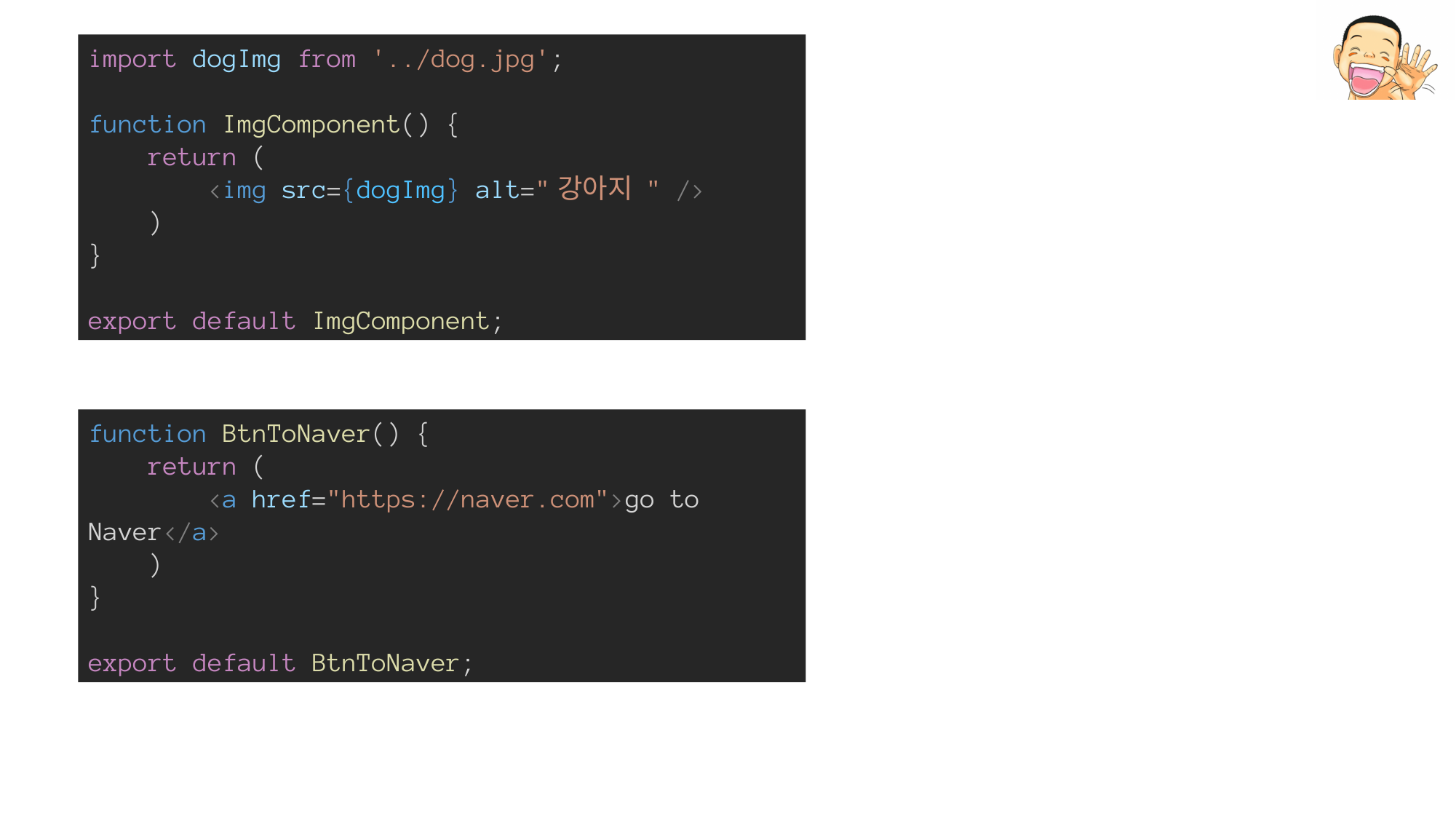

import dogImg from '../dog.jpg';
function ImgComponent() {
    return (
        <img src={dogImg} alt="강아지 " />
    )
}
export default ImgComponent;
function BtnToNaver() {
    return (
        <a href="https://naver.com">go to Naver</a>
    )
}
export default BtnToNaver;